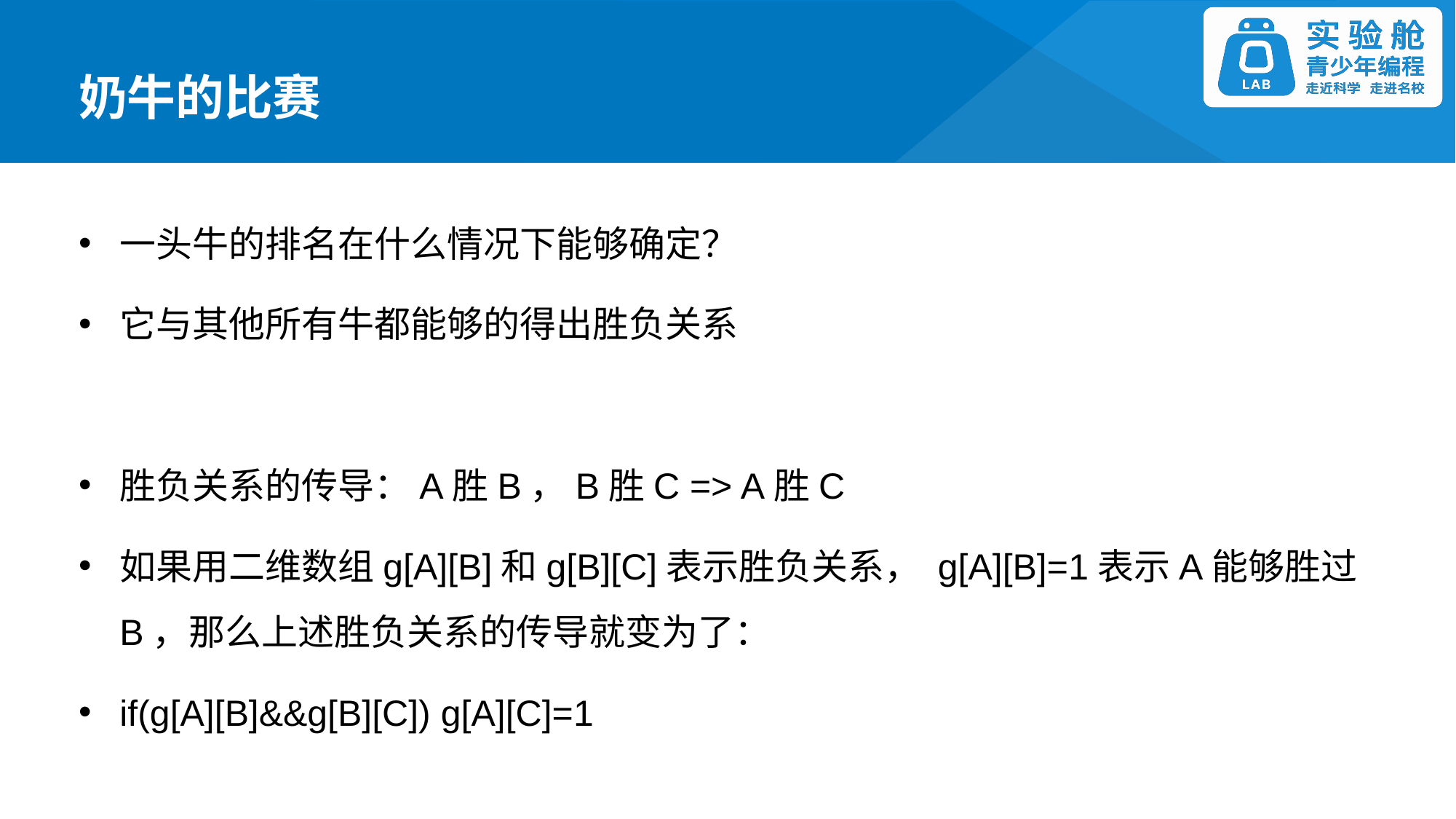

奶牛的比赛
一头牛的排名在什么情况下能够确定？
它与其他所有牛都能够的得出胜负关系

胜负关系的传导：A胜B，B胜C => A胜C
如果用二维数组g[A][B]和g[B][C]表示胜负关系， g[A][B]=1表示A能够胜过B，那么上述胜负关系的传导就变为了：
if(g[A][B]&&g[B][C]) g[A][C]=1